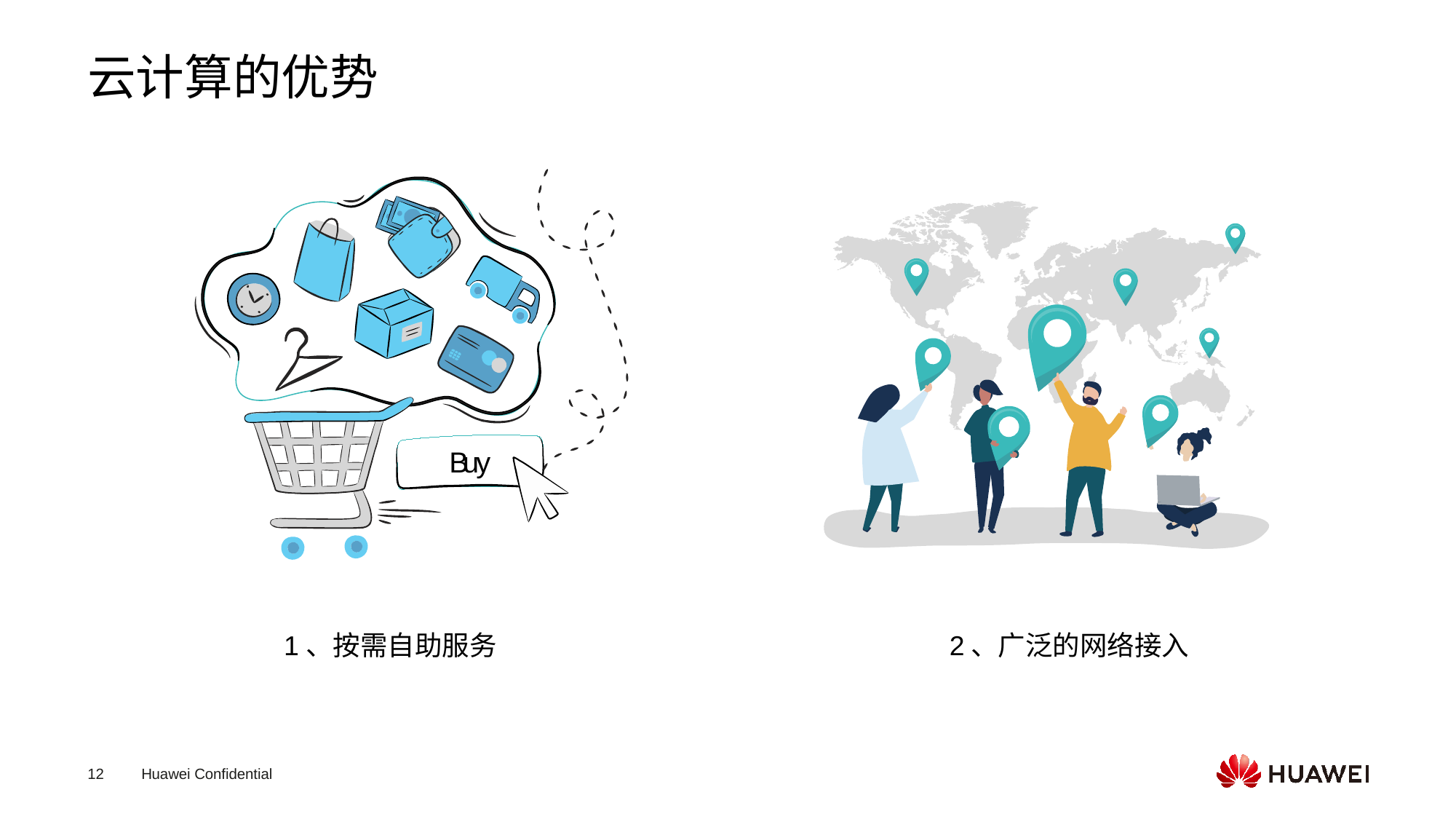

# 云计算的优势

B
u
y

1、按需自助服务
2、广泛的网络接入